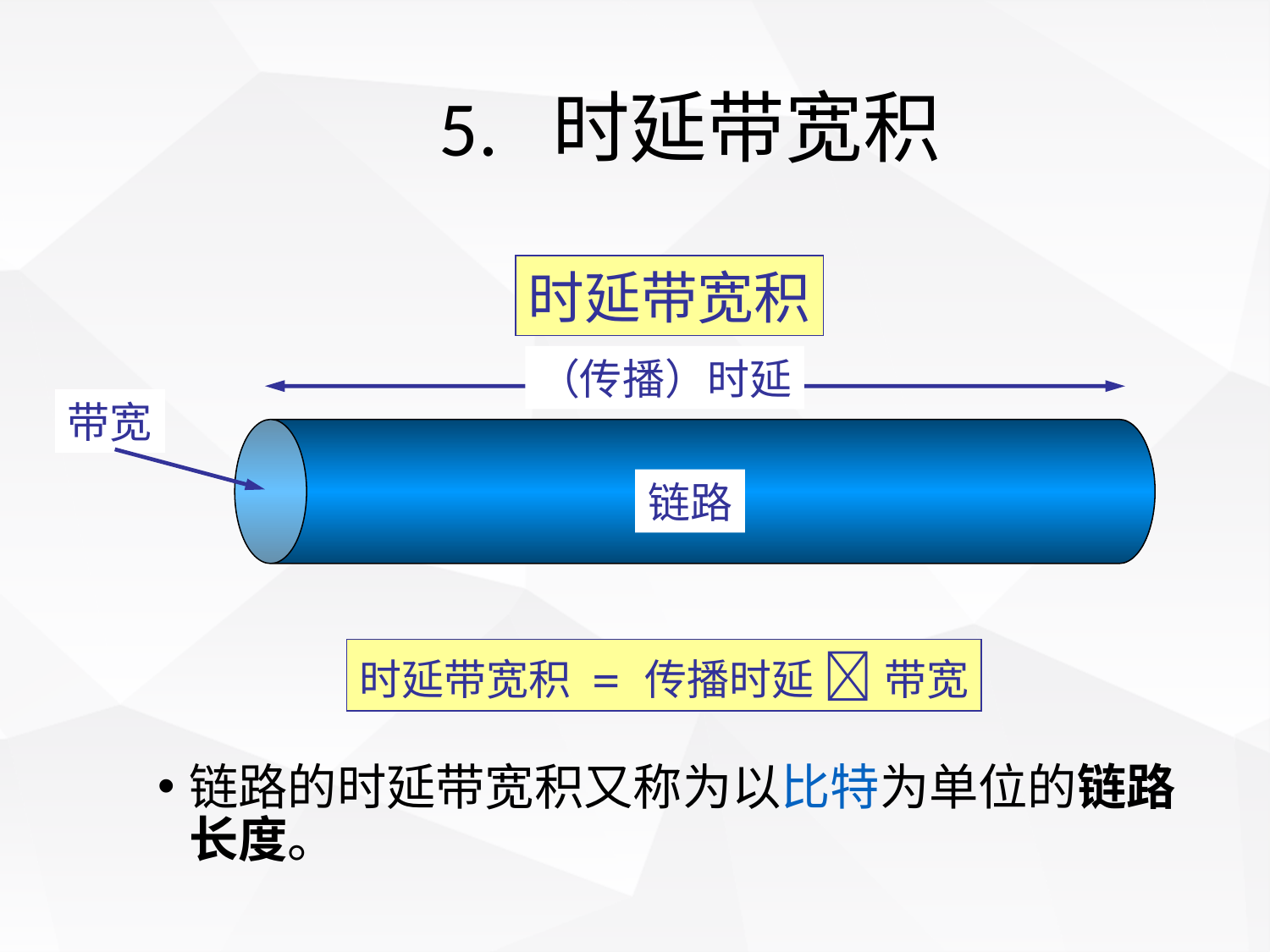

# 5.  时延带宽积

时延带宽积
（传播）时延

带宽

链路
时延带宽积 = 传播时延 × 带宽
链路的时延带宽积又称为以比特为单位的链路长度。